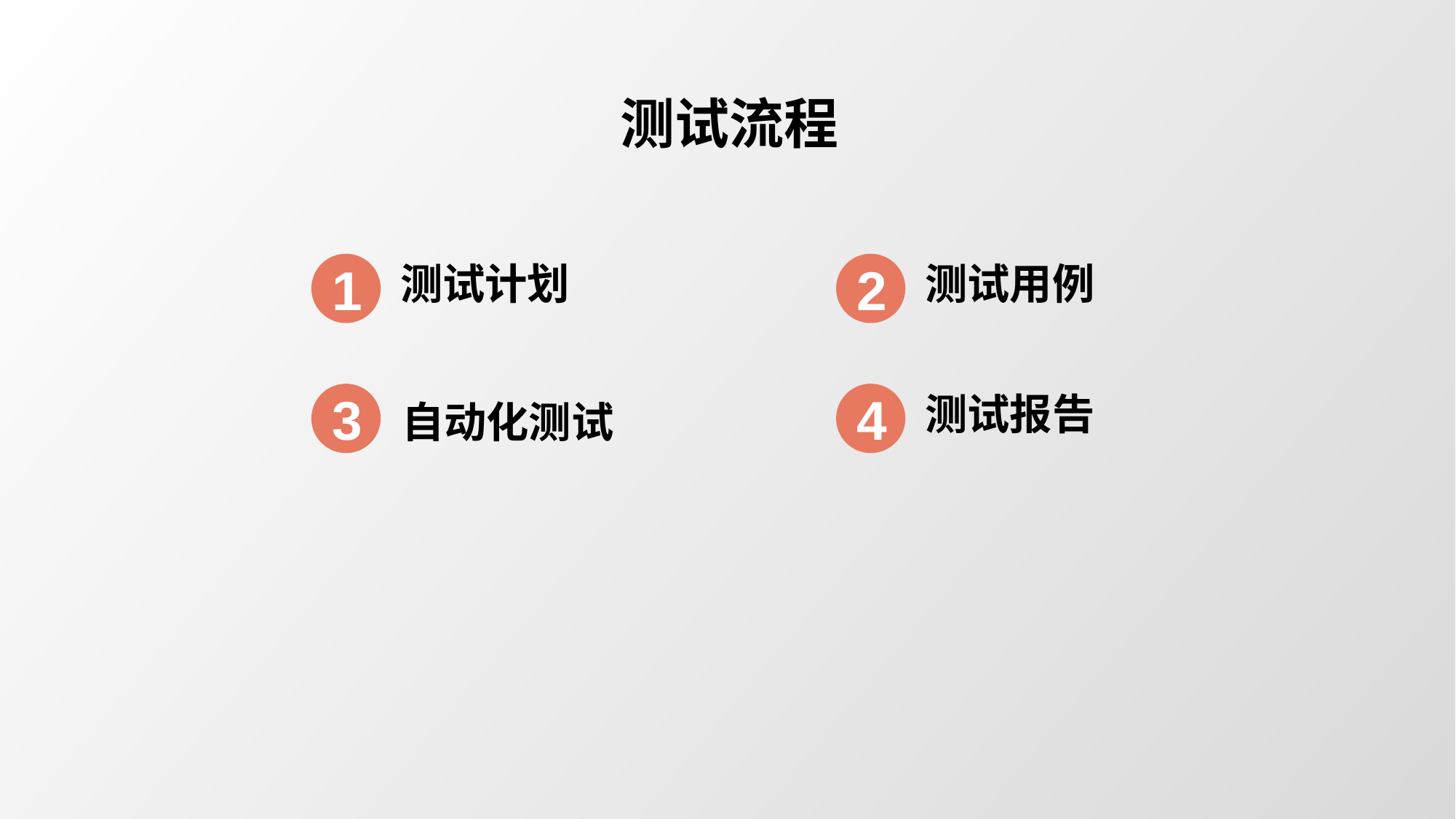

测试流程
1
2
测试计划
测试用例
3
4
测试报告
自动化测试